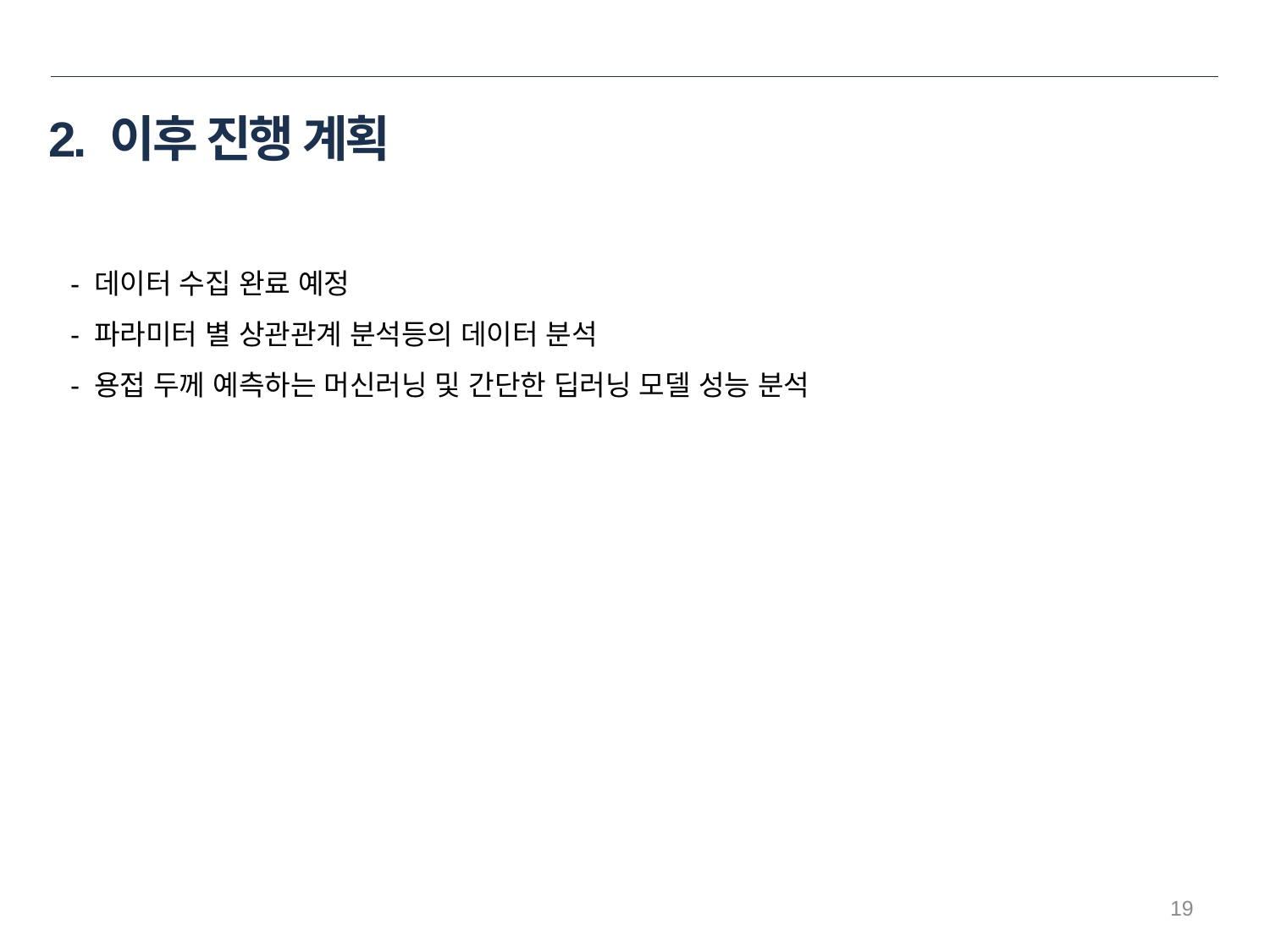

# 2. 이후 진행 계획

- 데이터 수집 완료 예정
- 파라미터 별 상관관계 분석등의 데이터 분석
- 용접 두께 예측하는 머신러닝 및 간단한 딥러닝 모델 성능 분석
19